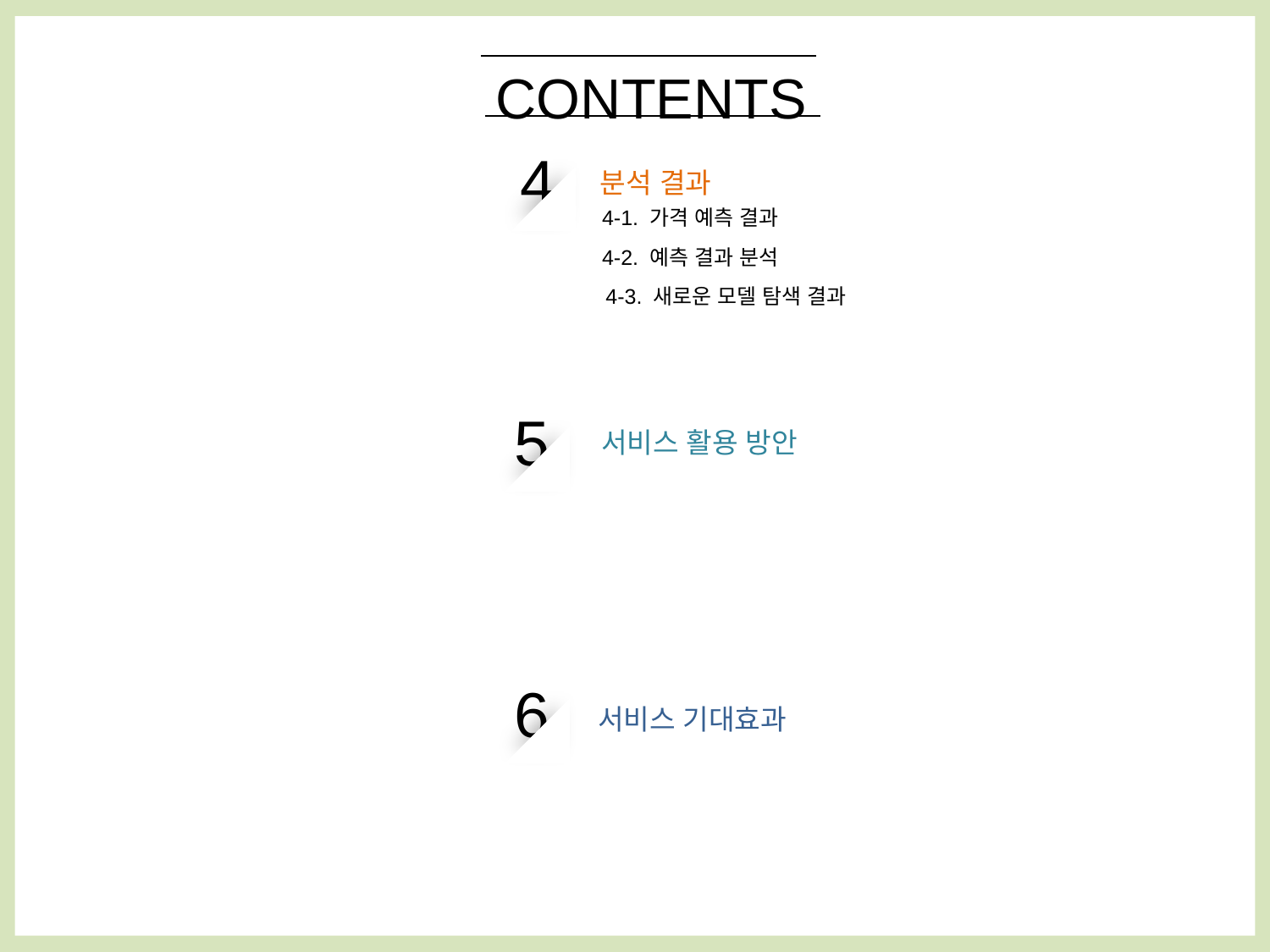

CONTENTS
4

분석 결과
4-1. 가격 예측 결과
4-2. 예측 결과 분석
4-3. 새로운 모델 탐색 결과

5

서비스 활용 방안
6

서비스 기대효과